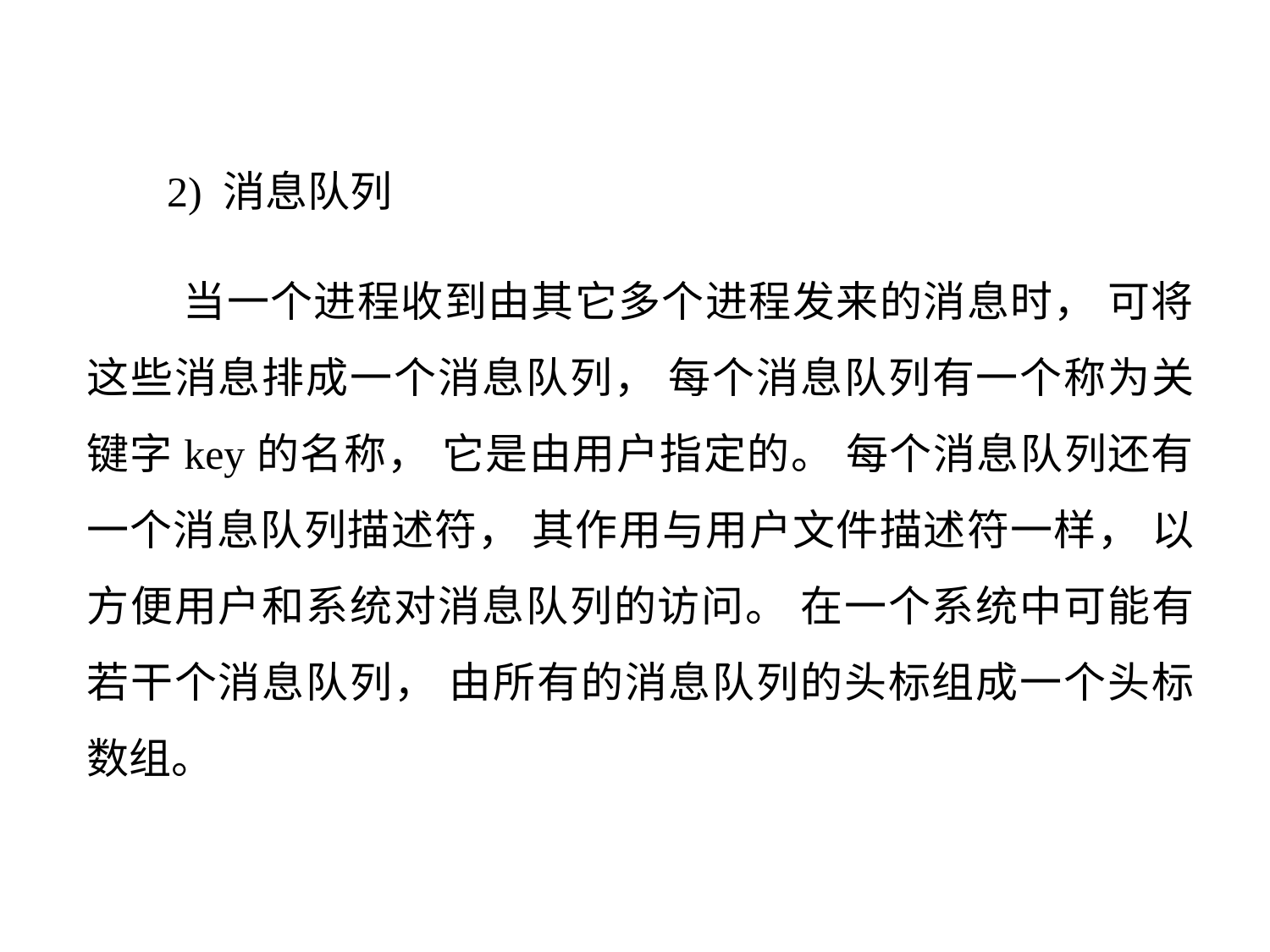

2) 消息队列
        当一个进程收到由其它多个进程发来的消息时， 可将这些消息排成一个消息队列， 每个消息队列有一个称为关键字key的名称， 它是由用户指定的。 每个消息队列还有一个消息队列描述符， 其作用与用户文件描述符一样， 以方便用户和系统对消息队列的访问。 在一个系统中可能有若干个消息队列， 由所有的消息队列的头标组成一个头标数组。